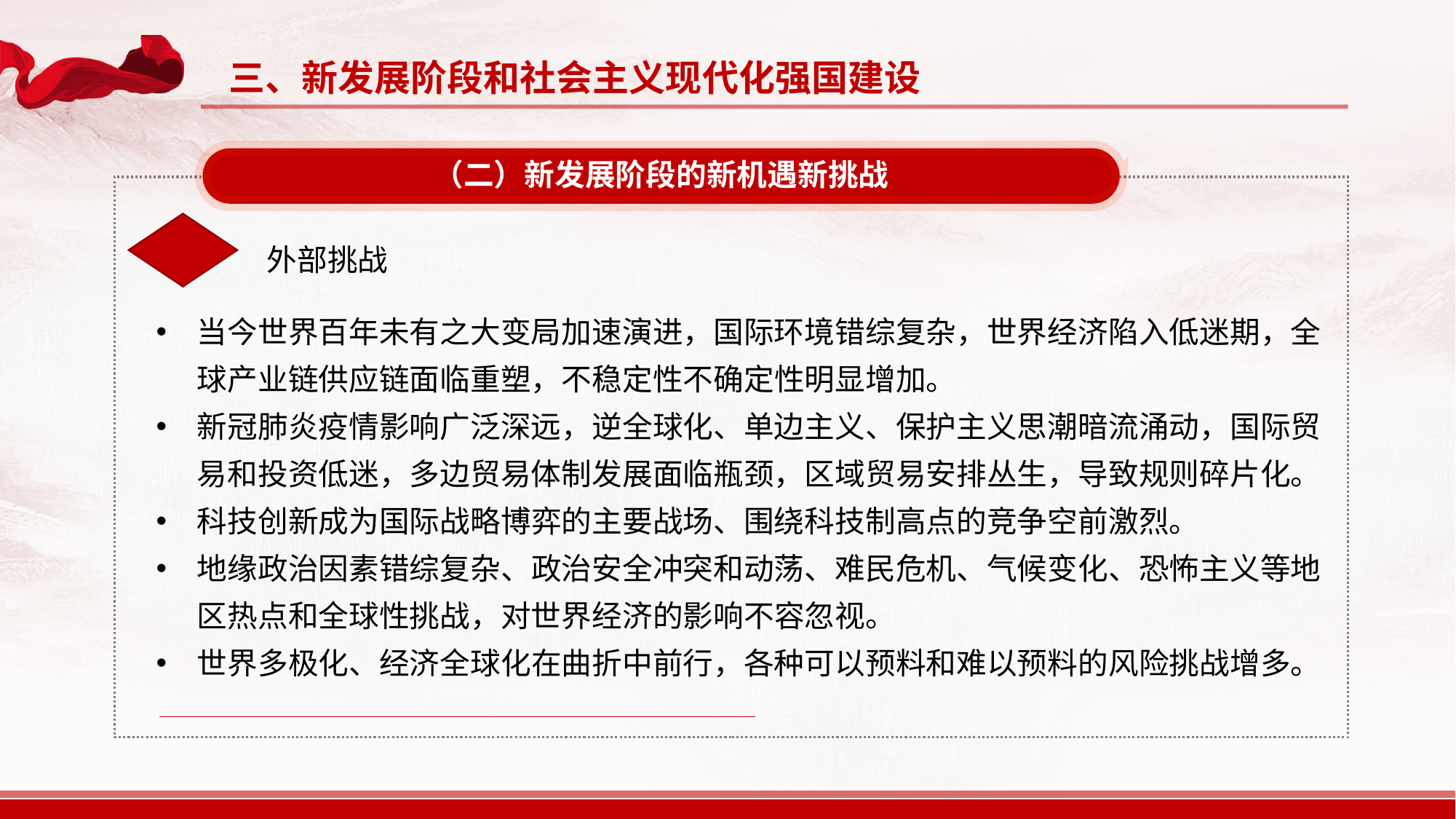

三、新发展阶段和社会主义现代化强国建设
（二）新发展阶段的新机遇新挑战

外部挑战
当今世界百年未有之大变局加速演进，国际环境错综复杂，世界经济陷入低迷期，全球产业链供应链面临重塑，不稳定性不确定性明显增加。
新冠肺炎疫情影响广泛深远，逆全球化、单边主义、保护主义思潮暗流涌动，国际贸易和投资低迷，多边贸易体制发展面临瓶颈，区域贸易安排丛生，导致规则碎片化。
科技创新成为国际战略博弈的主要战场、围绕科技制高点的竞争空前激烈。
地缘政治因素错综复杂、政治安全冲突和动荡、难民危机、气候变化、恐怖主义等地区热点和全球性挑战，对世界经济的影响不容忽视。
世界多极化、经济全球化在曲折中前行，各种可以预料和难以预料的风险挑战增多。